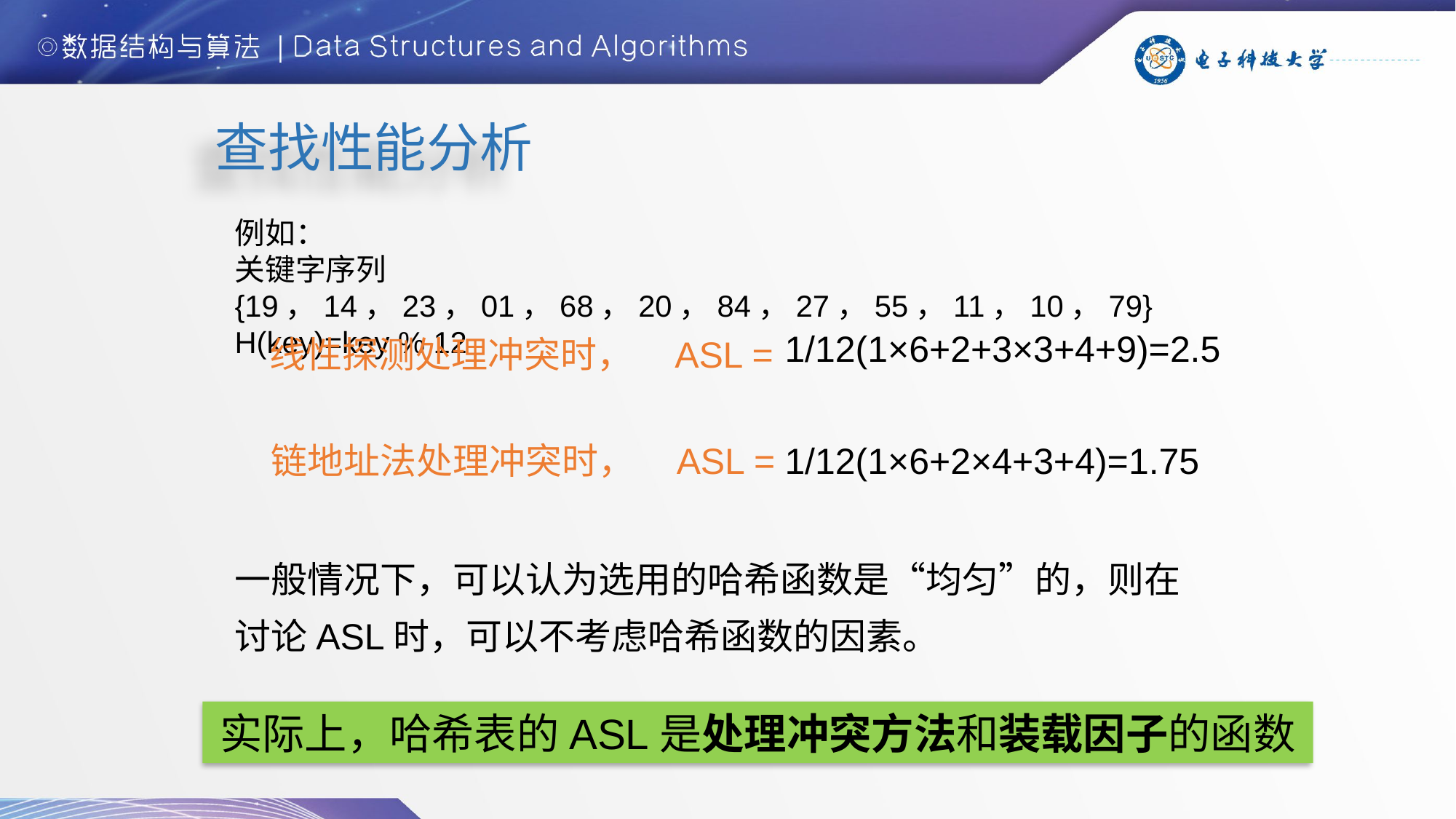

查找性能分析
例如：
关键字序列 {19，14，23，01，68，20，84，27，55，11，10，79}
H(key)=key % 12
1/12(1×6+2+3×3+4+9)=2.5
线性探测处理冲突时，    ASL =
链地址法处理冲突时，    ASL =
1/12(1×6+2×4+3+4)=1.75
一般情况下，可以认为选用的哈希函数是“均匀”的，则在讨论ASL时，可以不考虑哈希函数的因素。
实际上，哈希表的ASL是处理冲突方法和装载因子的函数